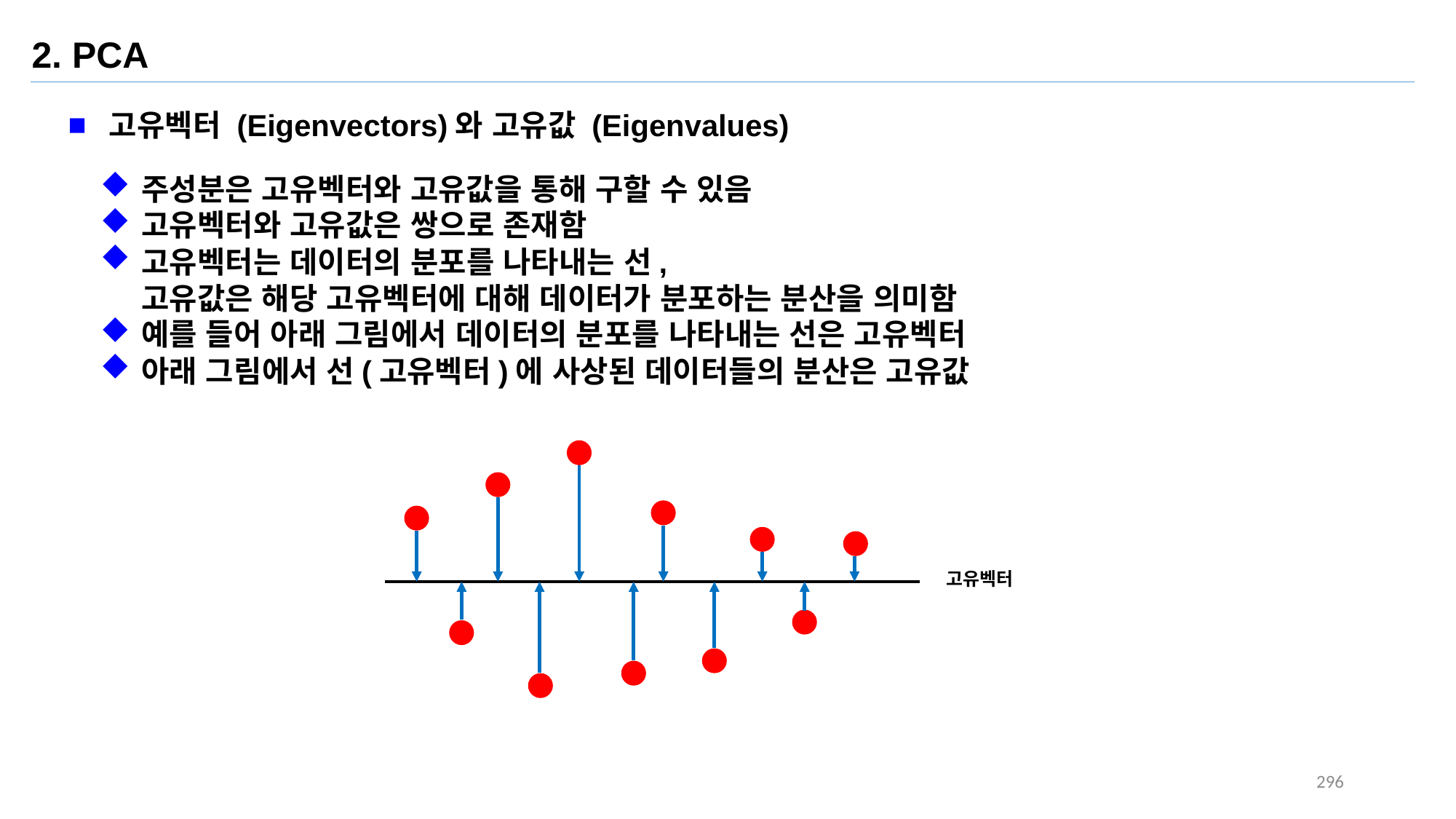

2. PCA
고유벡터 (Eigenvectors)와 고유값 (Eigenvalues)
주성분은 고유벡터와 고유값을 통해 구할 수 있음
고유벡터와 고유값은 쌍으로 존재함
고유벡터는 데이터의 분포를 나타내는 선,
고유값은 해당 고유벡터에 대해 데이터가 분포하는 분산을 의미함
예를 들어 아래 그림에서 데이터의 분포를 나타내는 선은 고유벡터
아래 그림에서 선(고유벡터)에 사상된 데이터들의 분산은 고유값

고유벡터

296